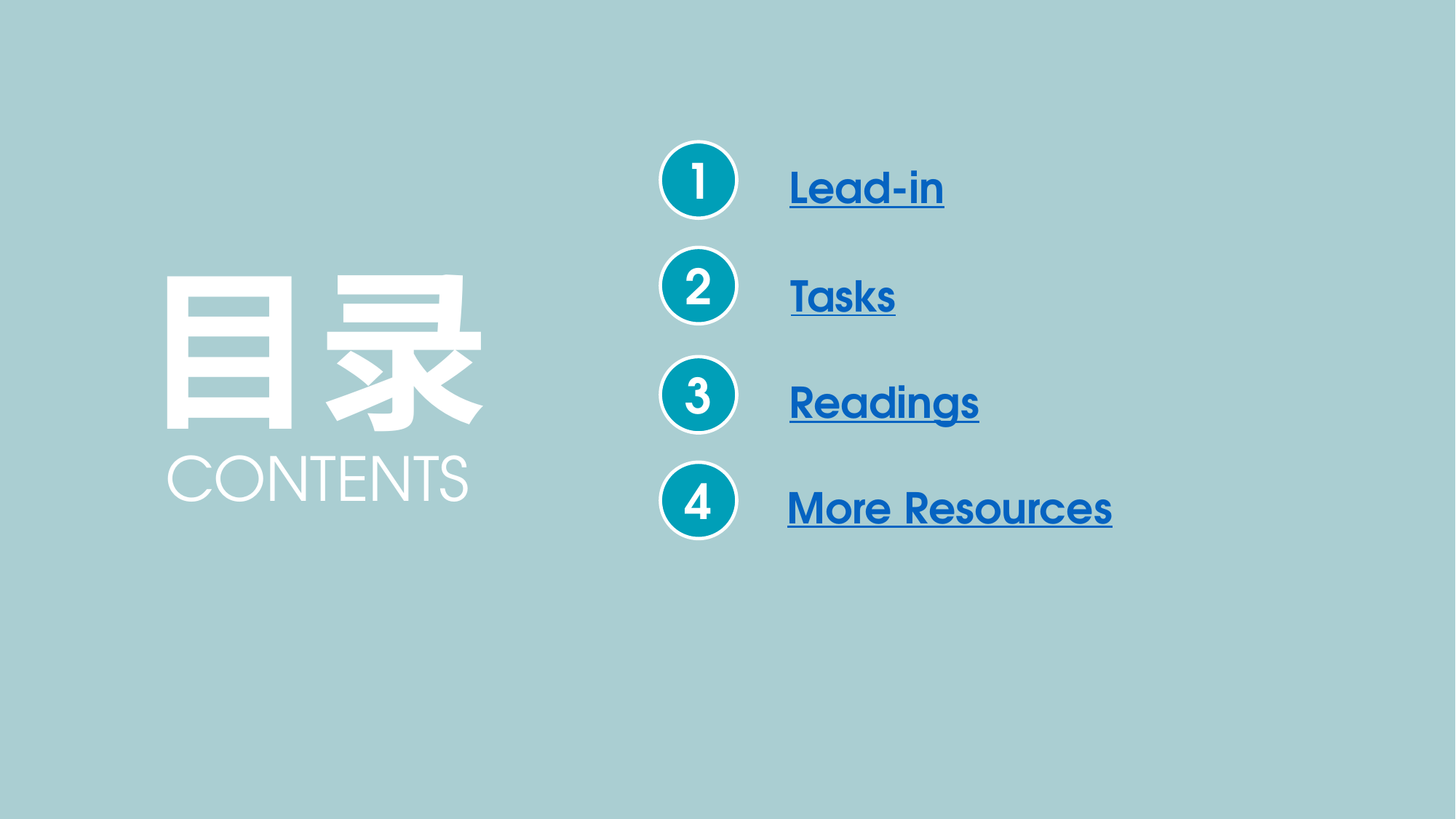

1
Lead-in
目录
2
Tasks
3
Readings
CONTENTS
4
More Resources